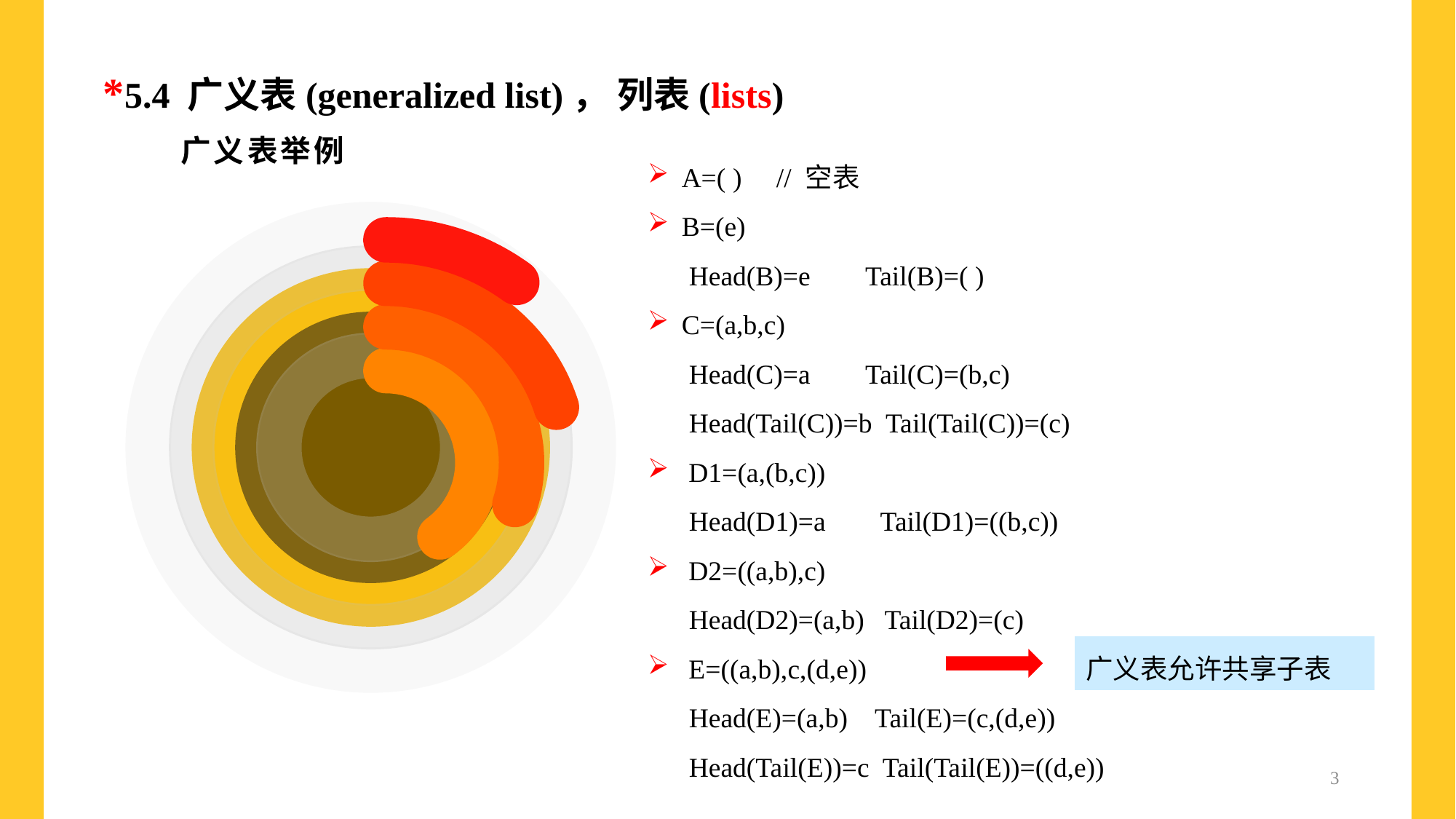

*5.4 广义表(generalized list)， 列表(lists)
# 广义表举例
A=( )     // 空表
B=(e)
      Head(B)=e        Tail(B)=( )
C=(a,b,c)
      Head(C)=a        Tail(C)=(b,c)
      Head(Tail(C))=b  Tail(Tail(C))=(c)
 D1=(a,(b,c))
      Head(D1)=a        Tail(D1)=((b,c))
 D2=((a,b),c)
      Head(D2)=(a,b)   Tail(D2)=(c)
 E=((a,b),c,(d,e))
      Head(E)=(a,b)    Tail(E)=(c,(d,e))
      Head(Tail(E))=c  Tail(Tail(E))=((d,e))

10%

Supporting text here.

2%

Supporting text here.

30%
Supporting text here.

40%
广义表允许共享子表

Supporting text here.

3